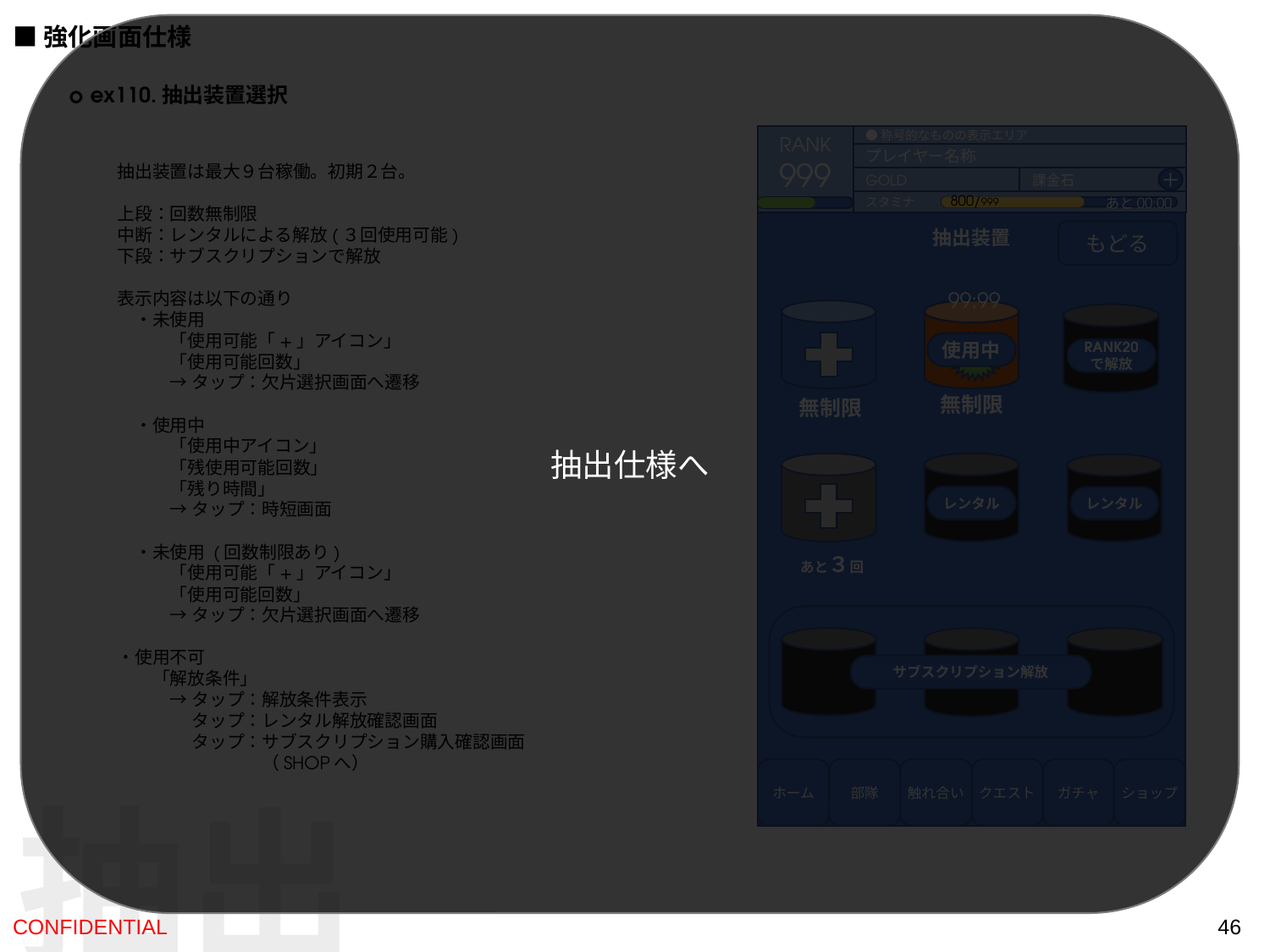

■強化画面仕様
抽出仕様へ
○ ex110.抽出装置選択
RANK
999

抽出装置
●称号的なものの表示エリア
プレイヤー名称
GOLD
課金石
＋
800/999
スタミナ
あと00:00

もどる
99:99

使用中
RANK20
で解放
無制限

無制限

レンタル
レンタル
あと３回

サブスクリプション解放
ホーム
部隊
触れ合い
クエスト
ガチャ
ショップ

　抽出装置は最大９台稼働。初期２台。

　上段：回数無制限
　中断：レンタルによる解放(３回使用可能)
　下段：サブスクリプションで解放

　表示内容は以下の通り
　　・未使用
　　　　「使用可能「+」アイコン」
　　　　「使用可能回数」
　　　　→ タップ：欠片選択画面へ遷移

　　・使用中
　　　　「使用中アイコン」
　　　　「残使用可能回数」
　　　　「残り時間」
　　　　→ タップ：時短画面

　　・未使用 (回数制限あり)
　　　　「使用可能「+」アイコン」
　　　　「使用可能回数」
　　　　→ タップ：欠片選択画面へ遷移

　・使用不可
　　　「解放条件」
　　　　→ タップ：解放条件表示
　　　　　 タップ：レンタル解放確認画面
　　　　　 タップ：サブスクリプション購入確認画面
　　　　　　　　　 （SHOPへ）
抽出
46
CONFIDENTIAL